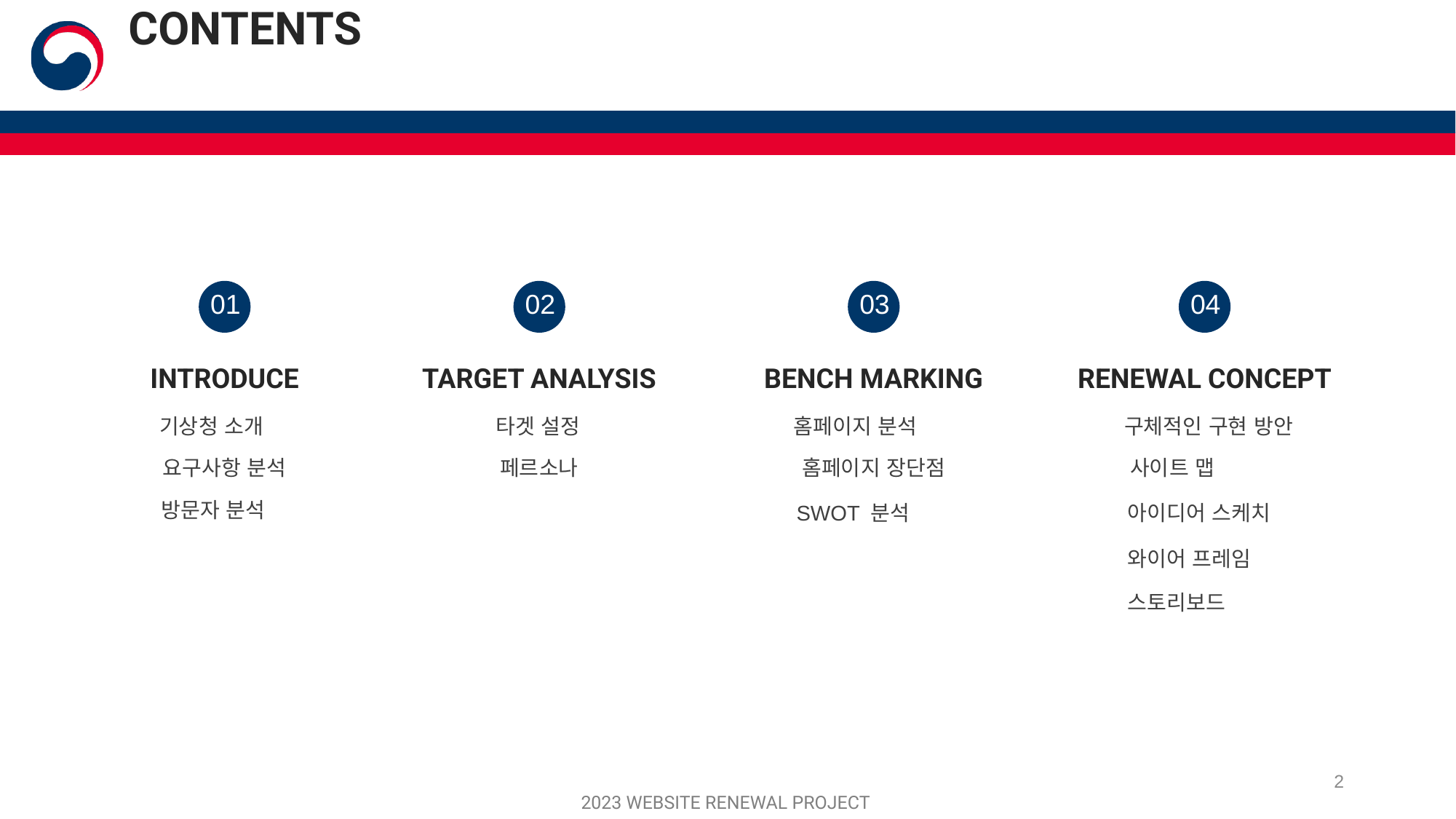

CONTENTS
01

INTRODUCE
기상청 소개
요구사항 분석
방문자 분석
02

TARGET ANALYSIS
타겟 설정
페르소나
03

BENCH MARKING
홈페이지 분석
홈페이지 장단점
SWOT 분석
04

RENEWAL CONCEPT
구체적인 구현 방안
사이트 맵
아이디어 스케치
와이어 프레임
스토리보드
2